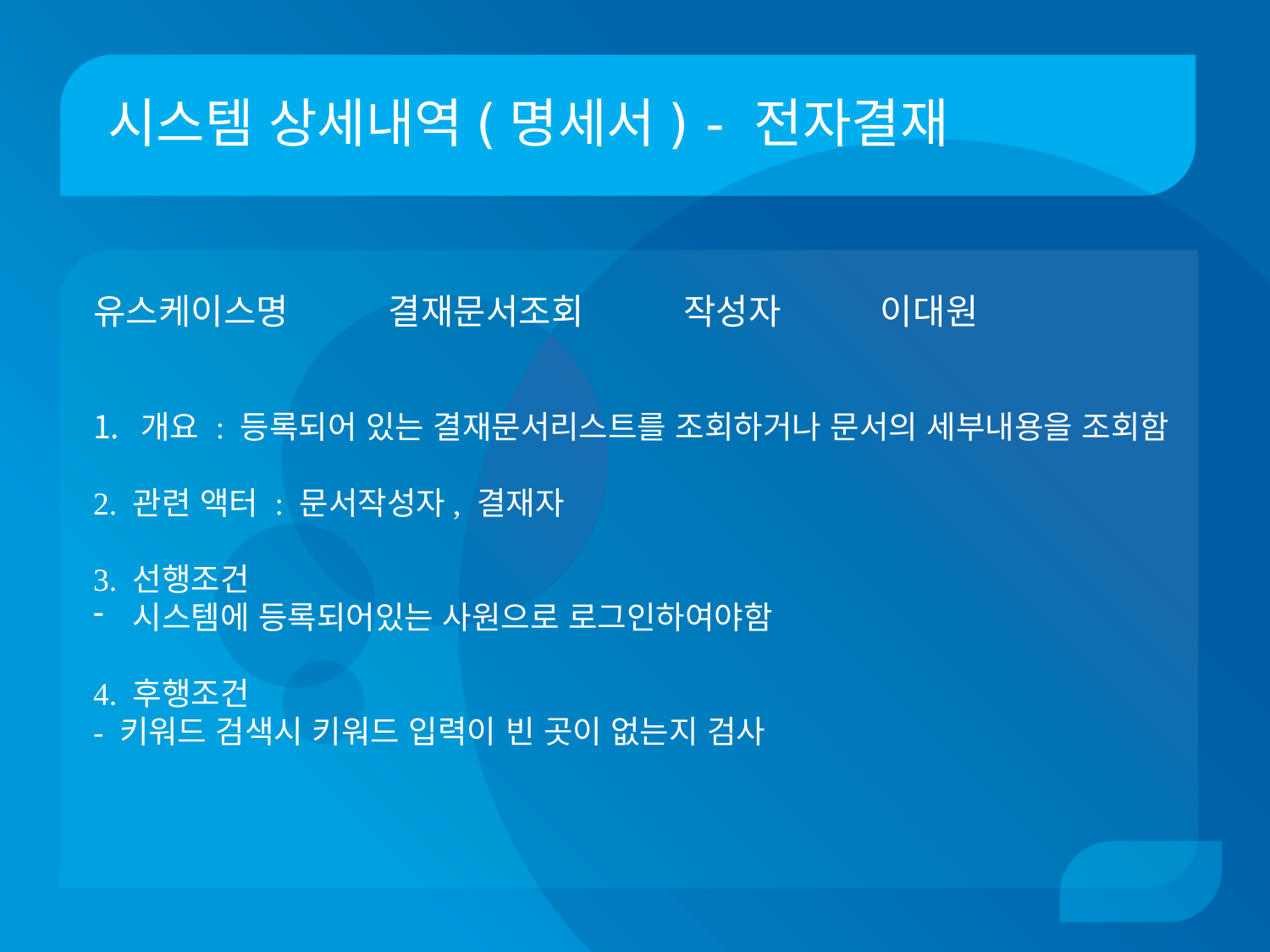

# 시스템 상세내역(명세서) - 전자결재
유스케이스명          결재문서조회          작성자          이대원
개요 : 등록되어 있는 결재문서리스트를 조회하거나 문서의 세부내용을 조회함

2. 관련 액터 : 문서작성자, 결재자

3. 선행조건
시스템에 등록되어있는 사원으로 로그인하여야함

4. 후행조건
- 키워드 검색시 키워드 입력이 빈 곳이 없는지 검사